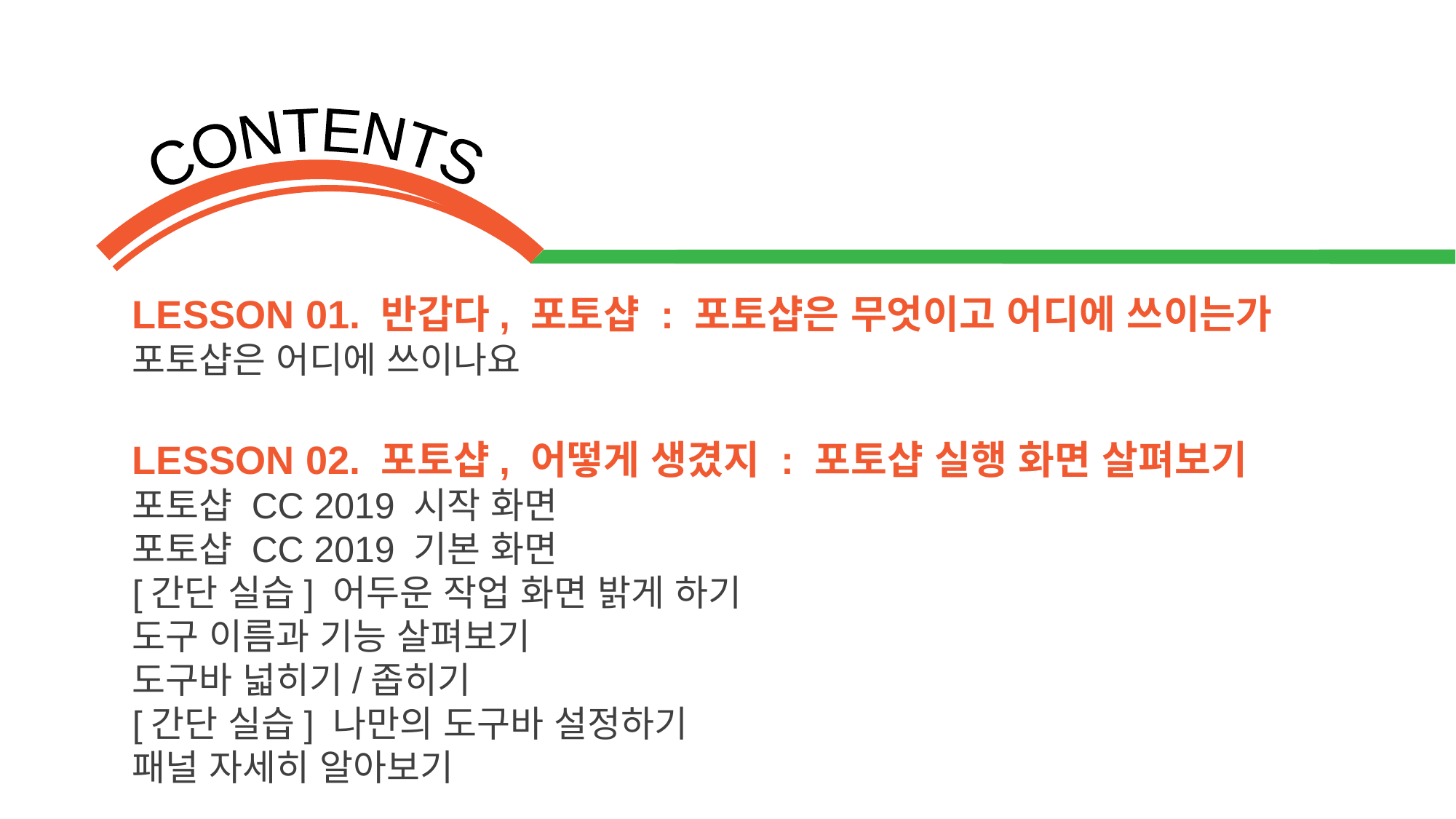

LESSON 01. 반갑다, 포토샵 : 포토샵은 무엇이고 어디에 쓰이는가
포토샵은 어디에 쓰이나요

LESSON 02. 포토샵, 어떻게 생겼지 : 포토샵 실행 화면 살펴보기
포토샵 CC 2019 시작 화면
포토샵 CC 2019 기본 화면
[간단 실습] 어두운 작업 화면 밝게 하기
도구 이름과 기능 살펴보기
도구바 넓히기/좁히기
[간단 실습] 나만의 도구바 설정하기
패널 자세히 알아보기